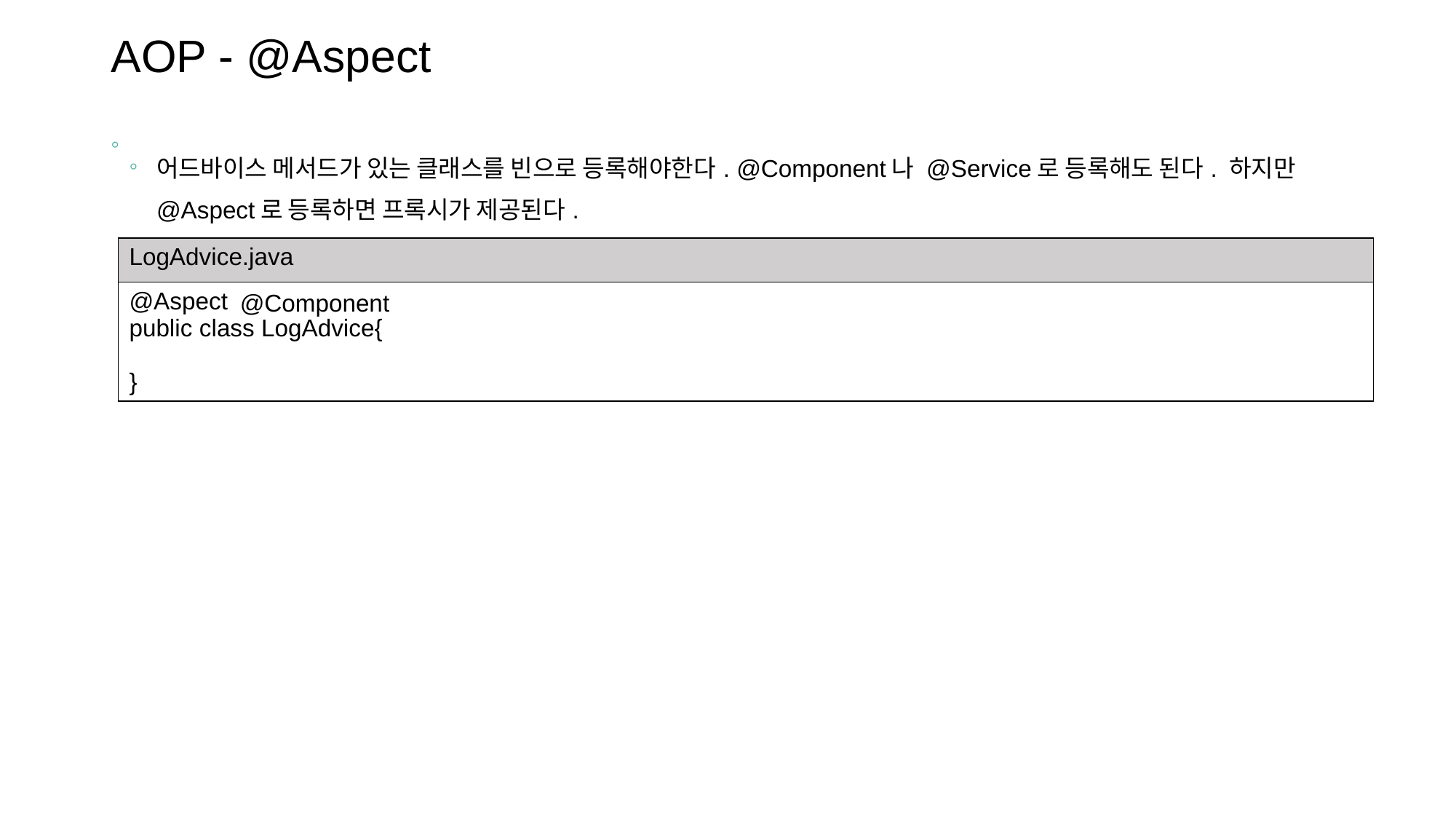

# AOP - @Aspect

어드바이스 메서드가 있는 클래스를 빈으로 등록해야한다. @Component나 @Service로 등록해도 된다. 하지만 @Aspect로 등록하면 프록시가 제공된다.
| LogAdvice.java |
| --- |
| @Aspect public class LogAdvice{ } |
@Component